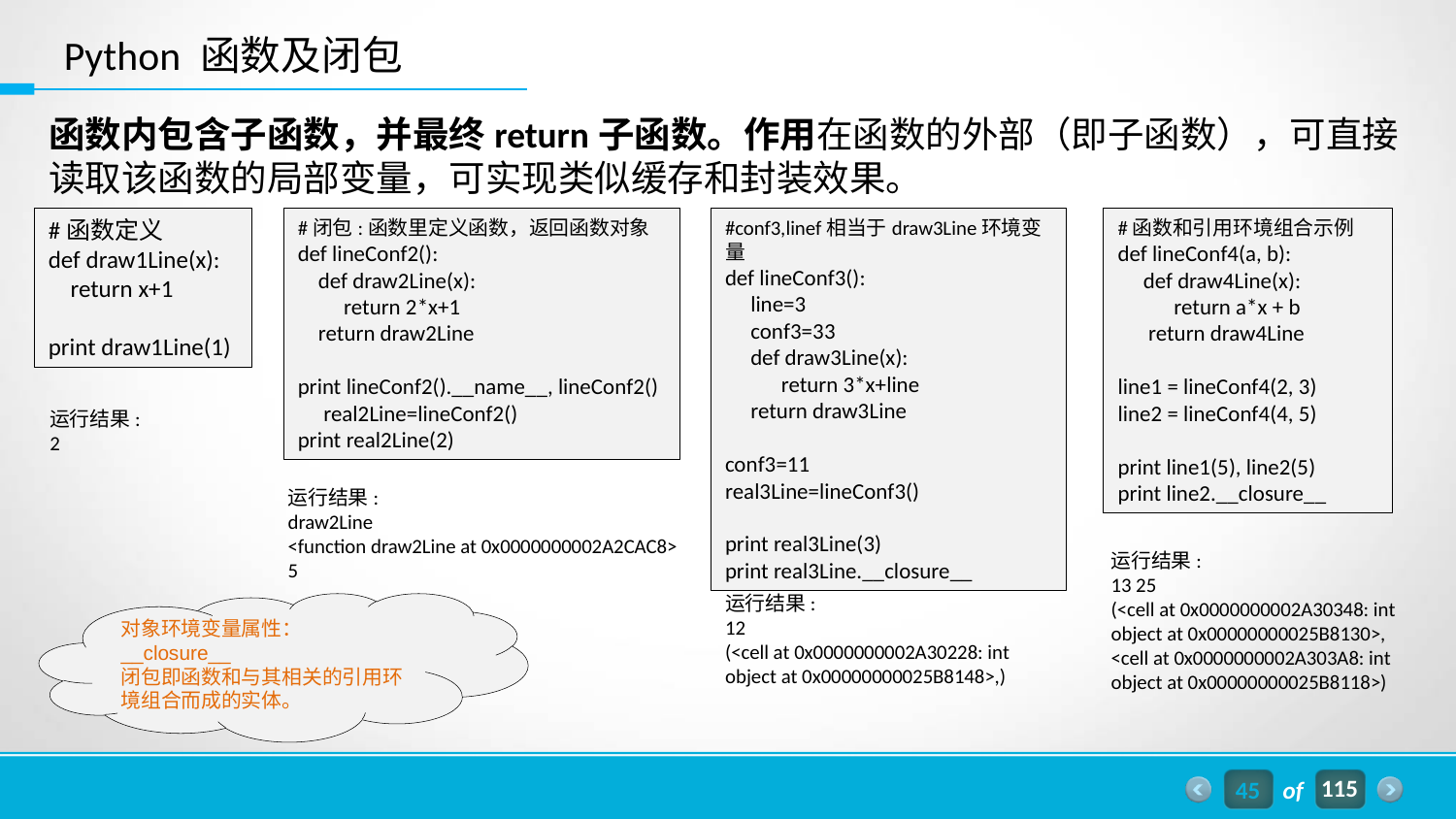

Python 函数及闭包

函数内包含子函数，并最终return子函数。作用在函数的外部（即子函数），可直接读取该函数的局部变量，可实现类似缓存和封装效果。
#函数定义
def draw1Line(x):
    return x+1

print draw1Line(1)
#闭包:函数里定义函数，返回函数对象
def lineConf2():
    def draw2Line(x):
         return 2*x+1
    return draw2Line

print lineConf2().__name__, lineConf2()
     real2Line=lineConf2()
print real2Line(2)
#conf3,linef相当于draw3Line环境变量
def lineConf3():
     line=3
     conf3=33
     def draw3Line(x):
           return 3*x+line
     return draw3Line

conf3=11
real3Line=lineConf3()

print real3Line(3)
print real3Line.__closure__
#函数和引用环境组合示例
def lineConf4(a, b):
     def draw4Line(x):
           return a*x + b
      return draw4Line

line1 = lineConf4(2, 3)
line2 = lineConf4(4, 5)

print line1(5), line2(5)
print line2.__closure__
运行结果:
2
运行结果:
draw2Line
<function draw2Line at 0x0000000002A2CAC8>
5
运行结果:
13 25
(<cell at 0x0000000002A30348: int object at 0x00000000025B8130>,
<cell at 0x0000000002A303A8: int object at 0x00000000025B8118>)
运行结果:
12
(<cell at 0x0000000002A30228: int object at 0x00000000025B8148>,)

对象环境变量属性：__closure__
闭包即函数和与其相关的引用环境组合而成的实体。

45